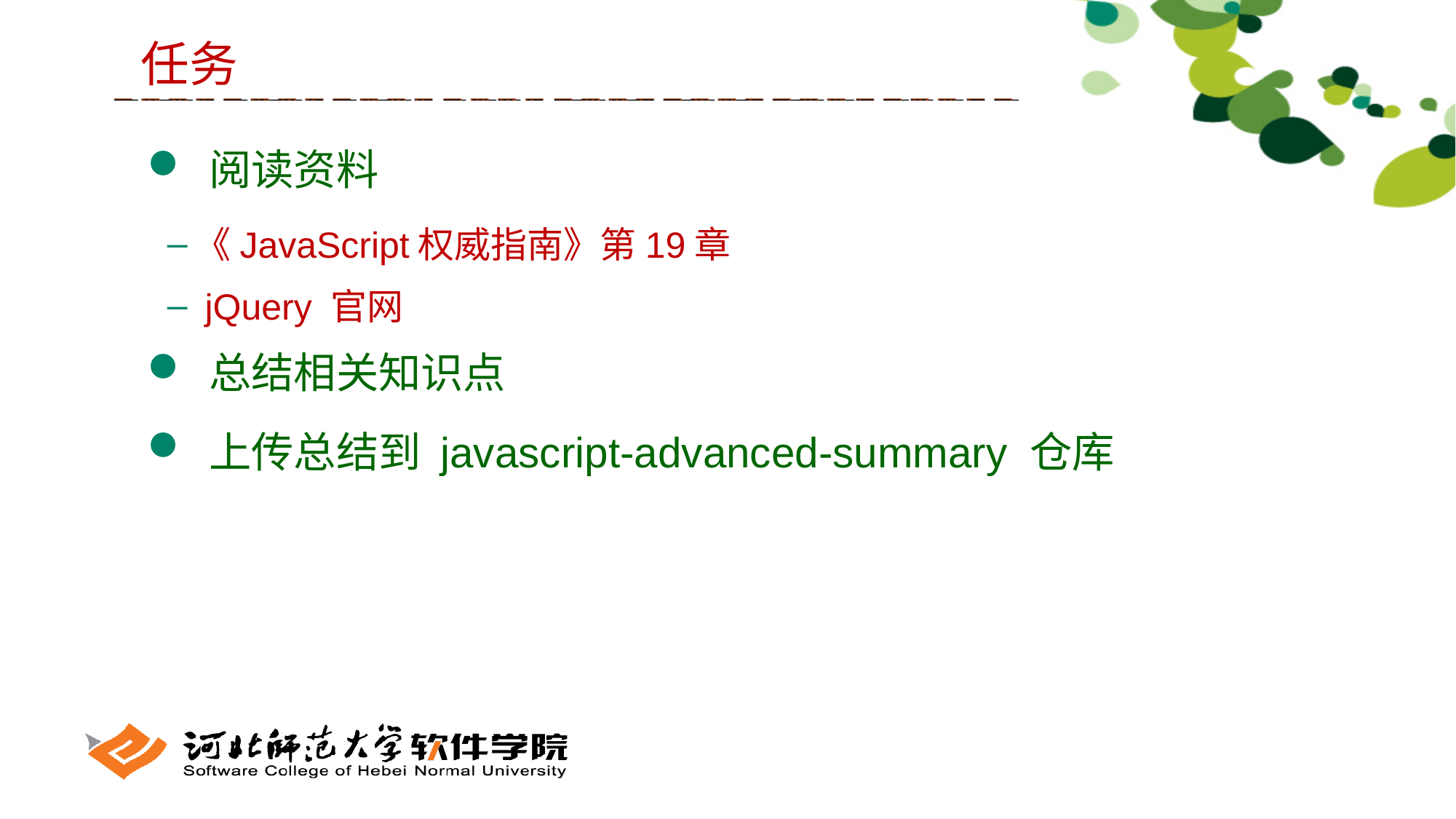

任务

 阅读资料
《JavaScript权威指南》第19章
 jQuery 官网
 总结相关知识点
 上传总结到 javascript-advanced-summary 仓库